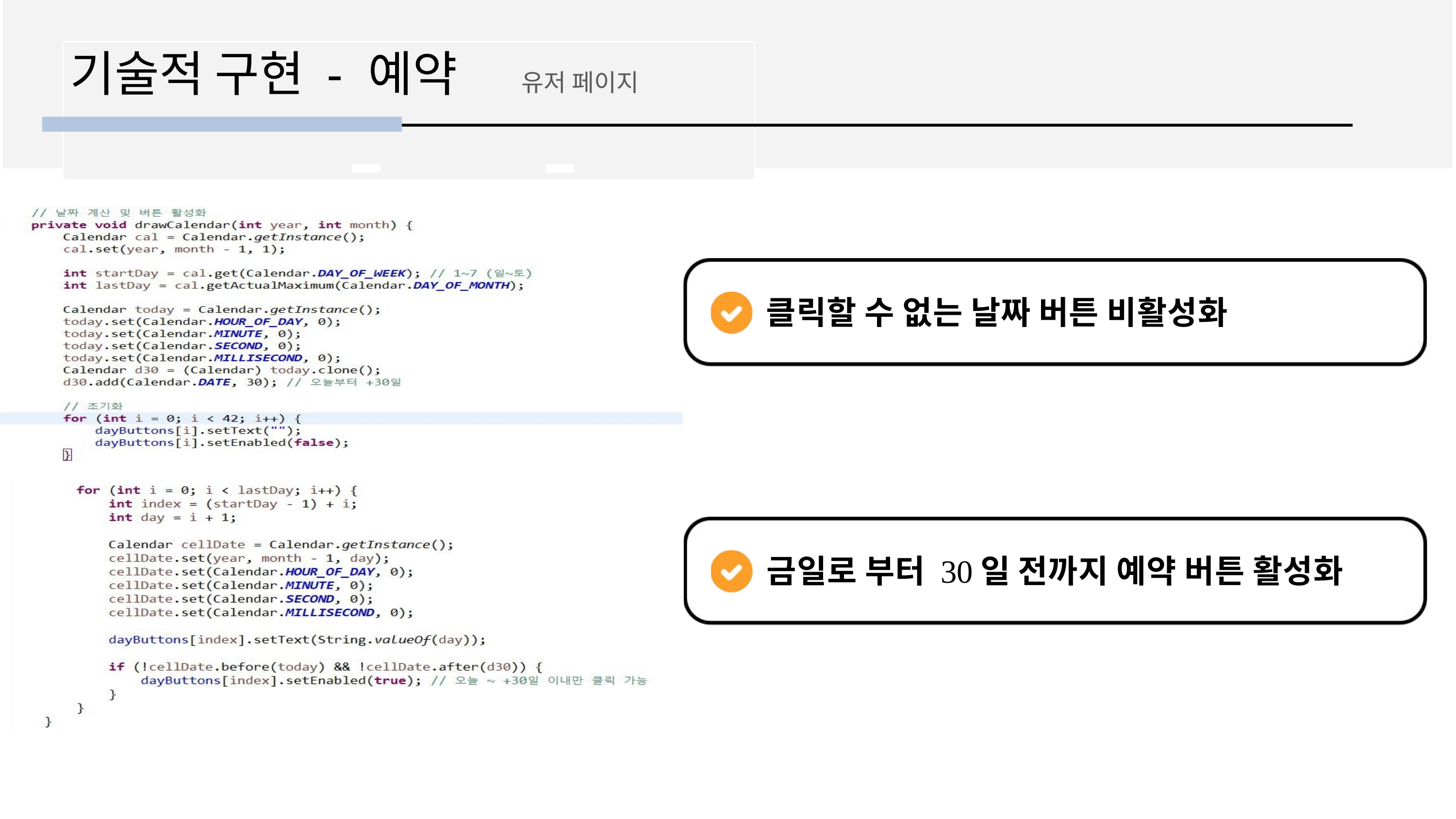

# 기술적 구현 - 예약	유저 페이지

클릭할 수 없는 날짜 버튼 비활성화

금일로 부터 30일 전까지 예약 버튼 활성화